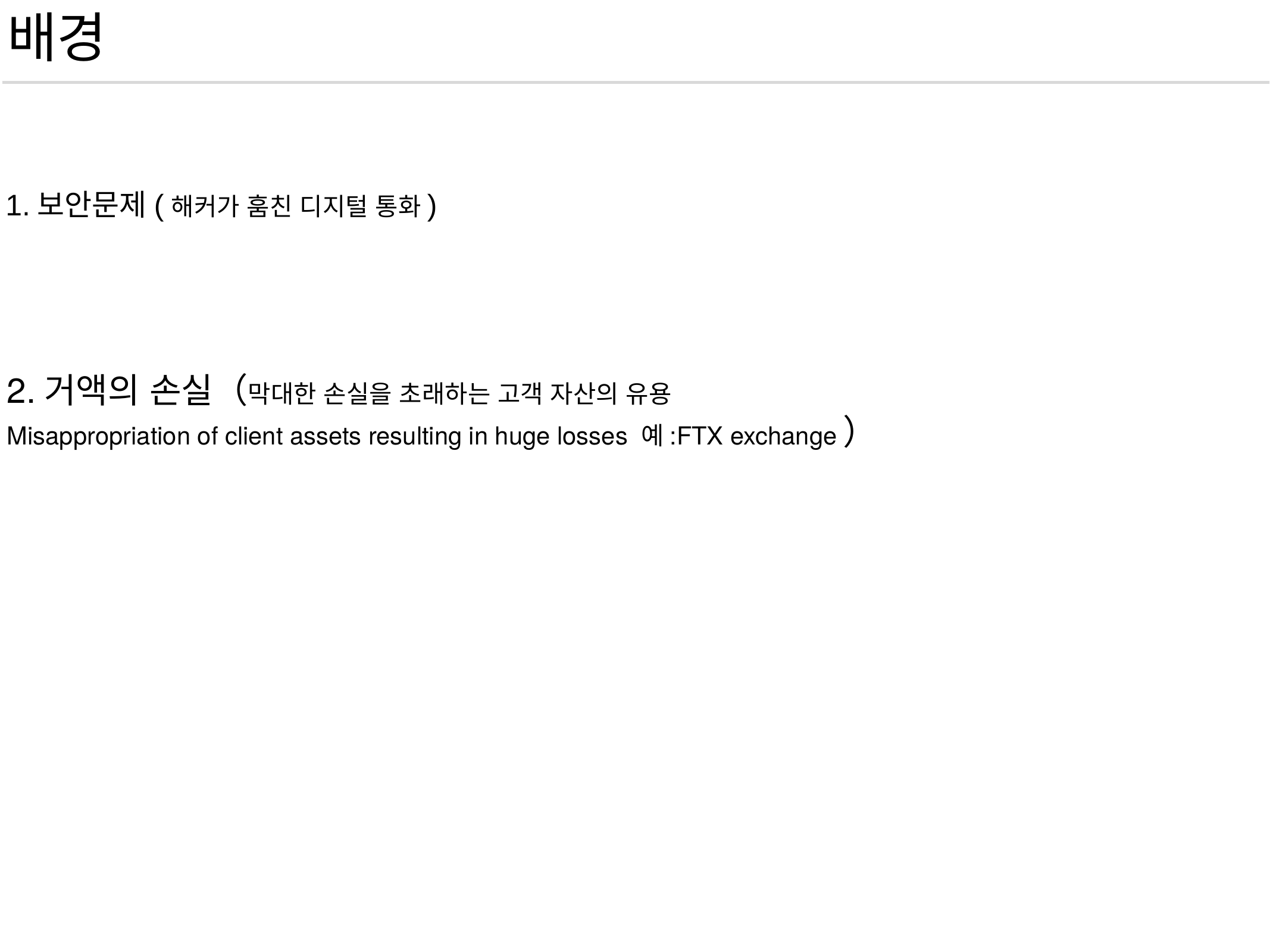

배경
1.보안문제(해커가 훔친 디지털 통화)

2.거액의 손실（막대한 손실을 초래하는 고객 자산의 유용
Misappropriation of client assets resulting in huge losses 예:FTX exchange）